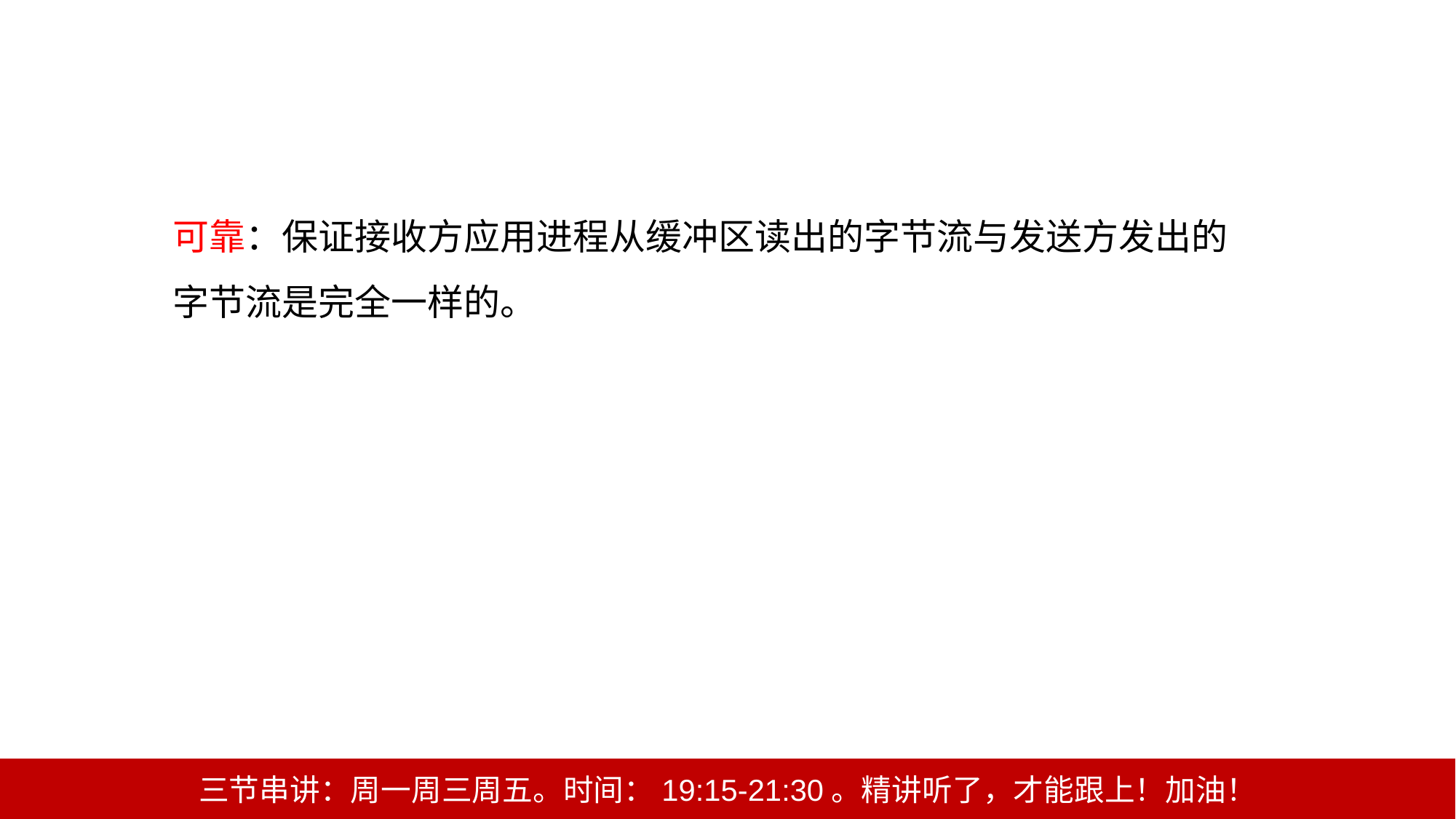

可靠：保证接收方应用进程从缓冲区读出的字节流与发送方发出的字节流是完全一样的。
三节串讲：周一周三周五。时间：19:15-21:30。精讲听了，才能跟上！加油！